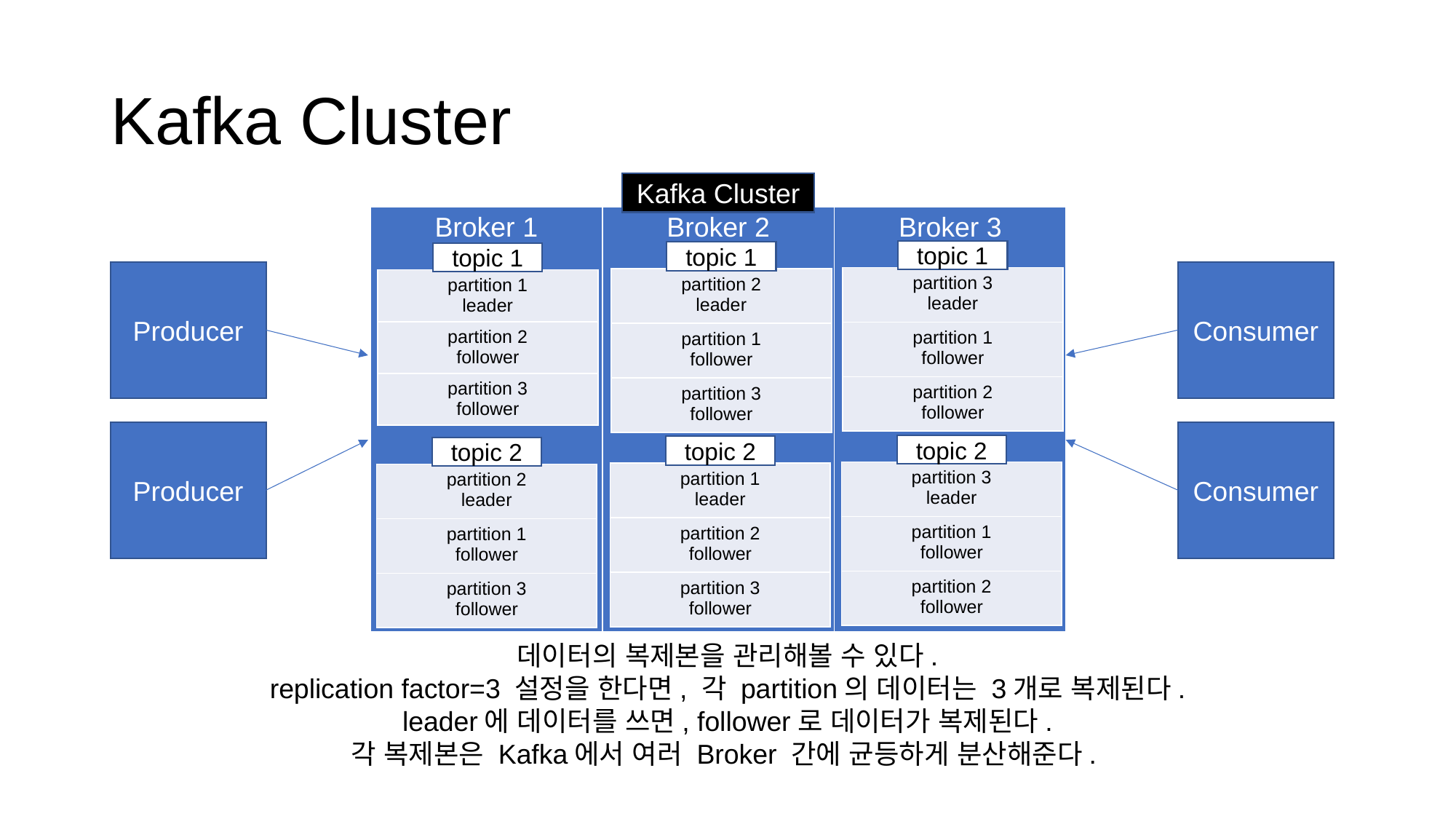

# Kafka Cluster
Kafka Cluster
| Broker 1 | Broker 2 | Broker 3 |
| --- | --- | --- |
topic 1
topic 1
topic 1
Producer
Consumer
| partition 3 leader |
| --- |
| partition 1 follower |
| partition 2 follower |
| partition 2 leader |
| --- |
| partition 1 follower |
| partition 3 follower |
| partition 1 leader |
| --- |
| partition 2 follower |
| partition 3 follower |
Producer
Consumer
topic 2
topic 2
topic 2
| partition 3 leader |
| --- |
| partition 1 follower |
| partition 2 follower |
| partition 1 leader |
| --- |
| partition 2 follower |
| partition 3 follower |
| partition 2 leader |
| --- |
| partition 1 follower |
| partition 3 follower |
데이터의 복제본을 관리해볼 수 있다.
replication factor=3 설정을 한다면, 각 partition의 데이터는 3개로 복제된다.
leader에 데이터를 쓰면, follower로 데이터가 복제된다.
각 복제본은 Kafka에서 여러 Broker 간에 균등하게 분산해준다.